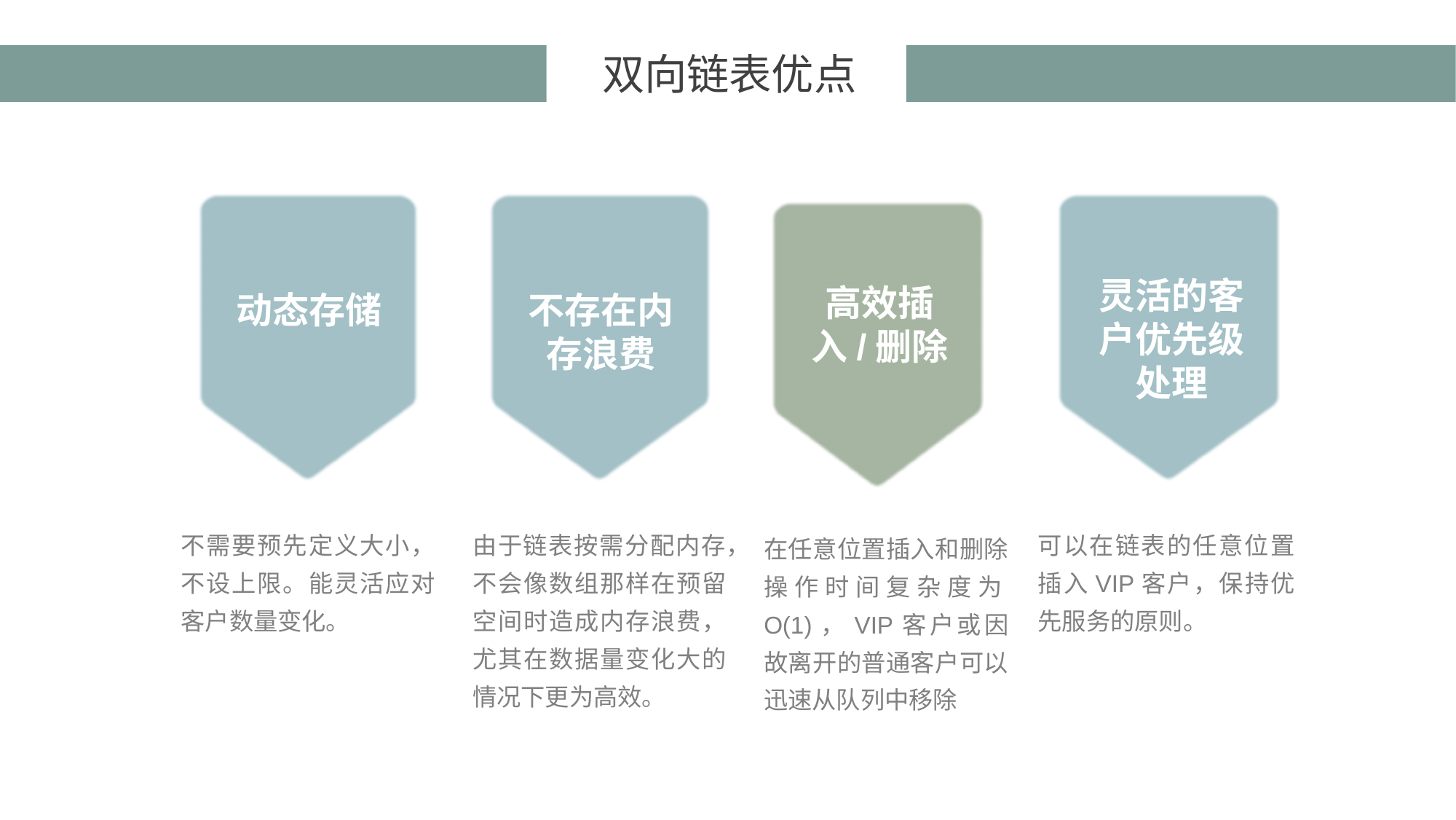

双向链表优点

动态存储

不存在内存浪费

灵活的客户优先级处理

高效插入/删除
不需要预先定义大小，不设上限。能灵活应对客户数量变化。
由于链表按需分配内存，不会像数组那样在预留空间时造成内存浪费，尤其在数据量变化大的情况下更为高效。
可以在链表的任意位置插入VIP客户，保持优先服务的原则。
在任意位置插入和删除操作时间复杂度为O(1)，VIP客户或因故离开的普通客户可以迅速从队列中移除